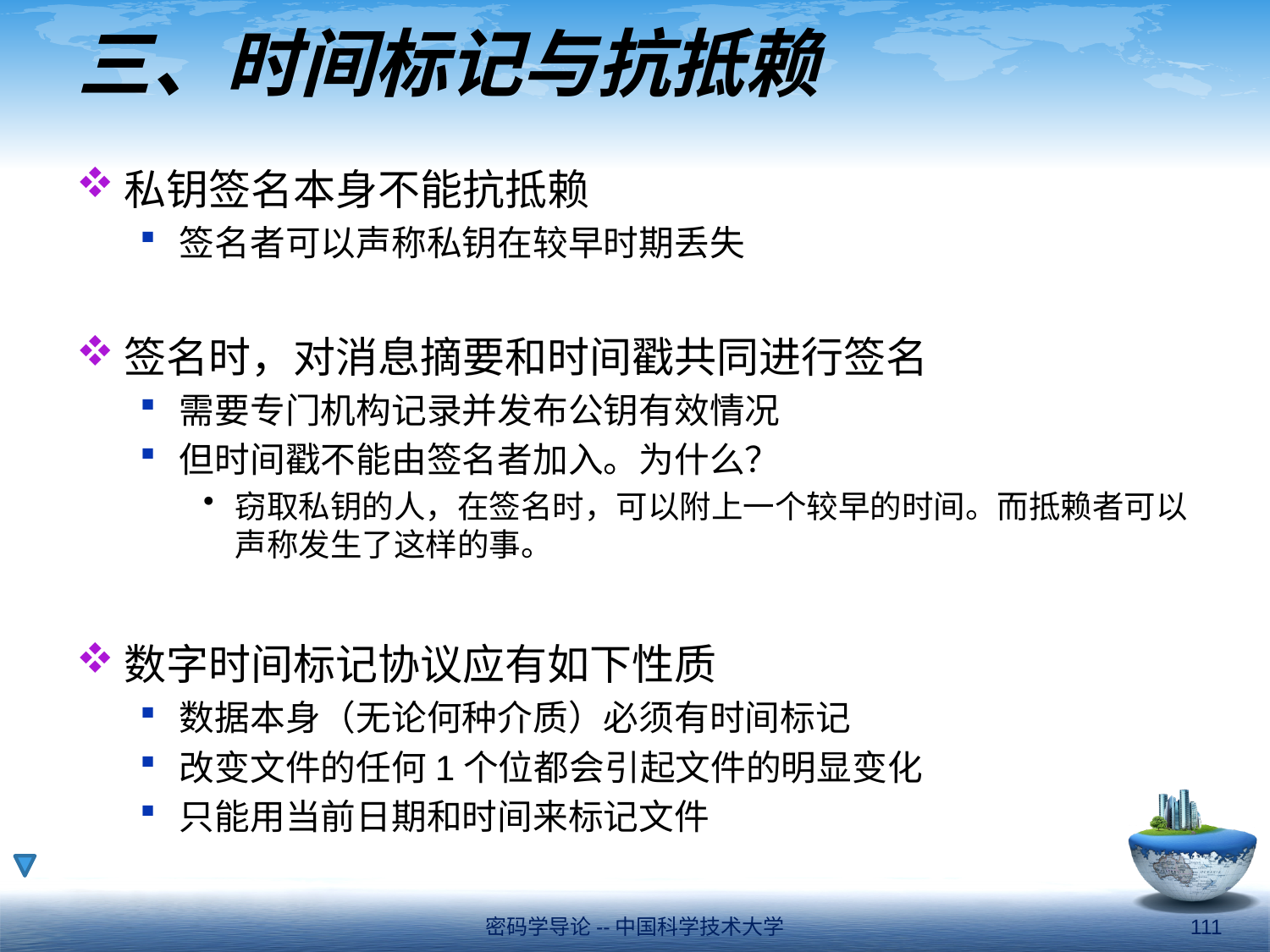

# 三、时间标记与抗抵赖
私钥签名本身不能抗抵赖
签名者可以声称私钥在较早时期丢失

签名时，对消息摘要和时间戳共同进行签名
需要专门机构记录并发布公钥有效情况
但时间戳不能由签名者加入。为什么？
窃取私钥的人，在签名时，可以附上一个较早的时间。而抵赖者可以声称发生了这样的事。

数字时间标记协议应有如下性质
数据本身（无论何种介质）必须有时间标记
改变文件的任何1个位都会引起文件的明显变化
只能用当前日期和时间来标记文件

密码学导论--中国科学技术大学
111